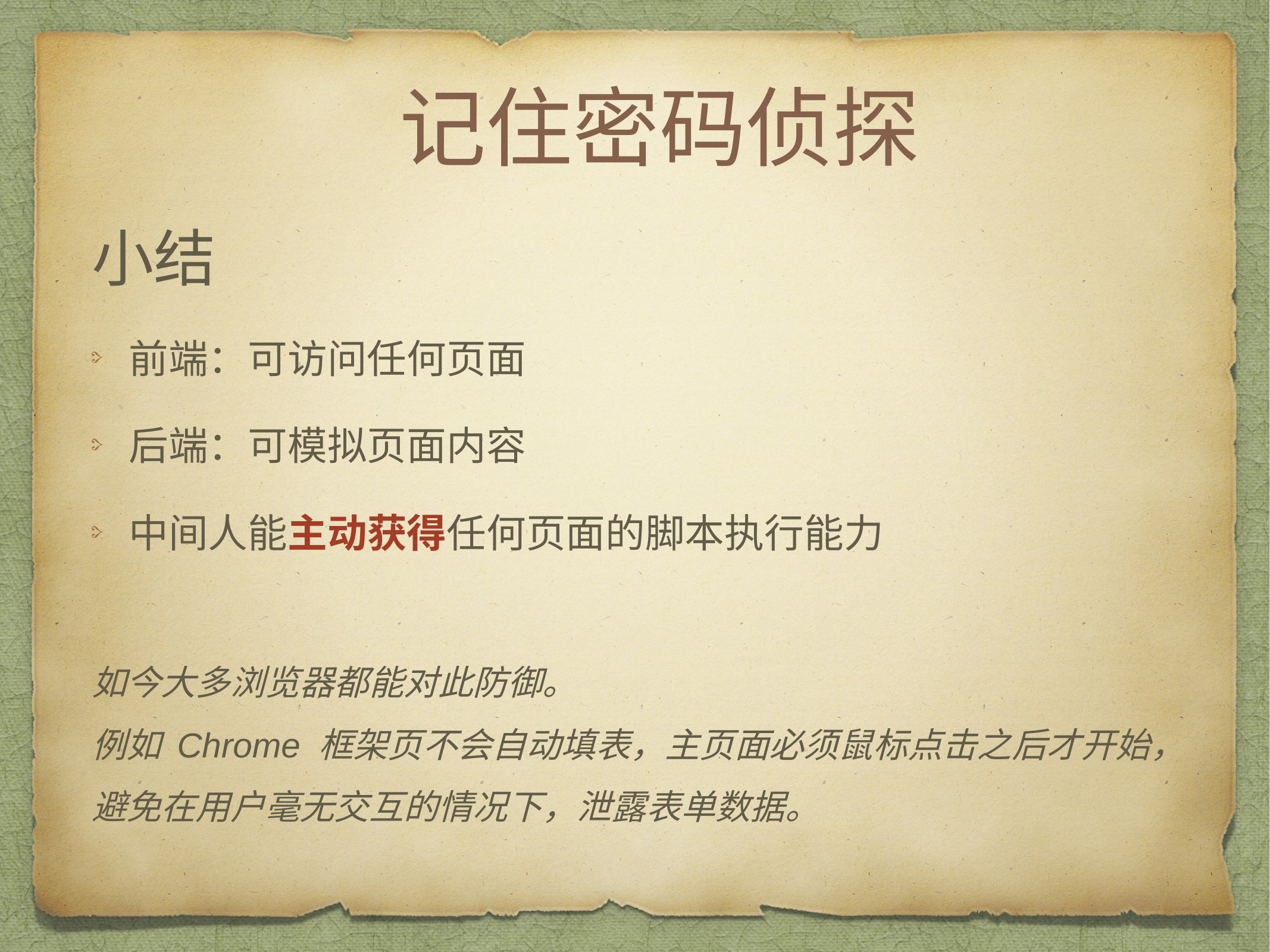

# 记住密码侦探
小结
前端：可访问任何页面
后端：可模拟页面内容
中间人能主动获得任何页面的脚本执行能力
如今大多浏览器都能对此防御。
例如 Chrome 框架页不会自动填表，主页面必须鼠标点击之后才开始，
避免在用户毫无交互的情况下，泄露表单数据。